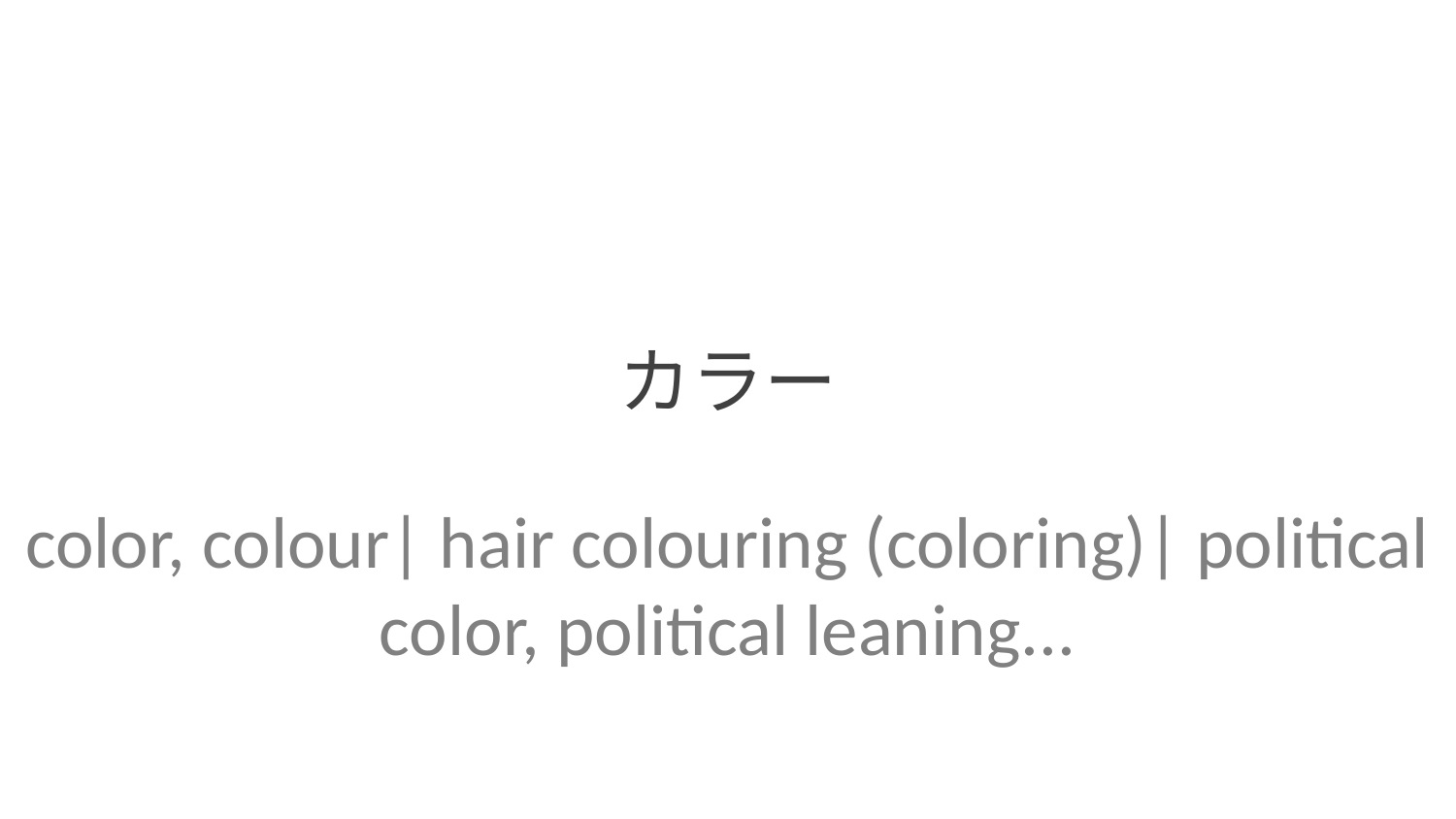

カラー
color, colour| hair colouring (coloring)| political color, political leaning...